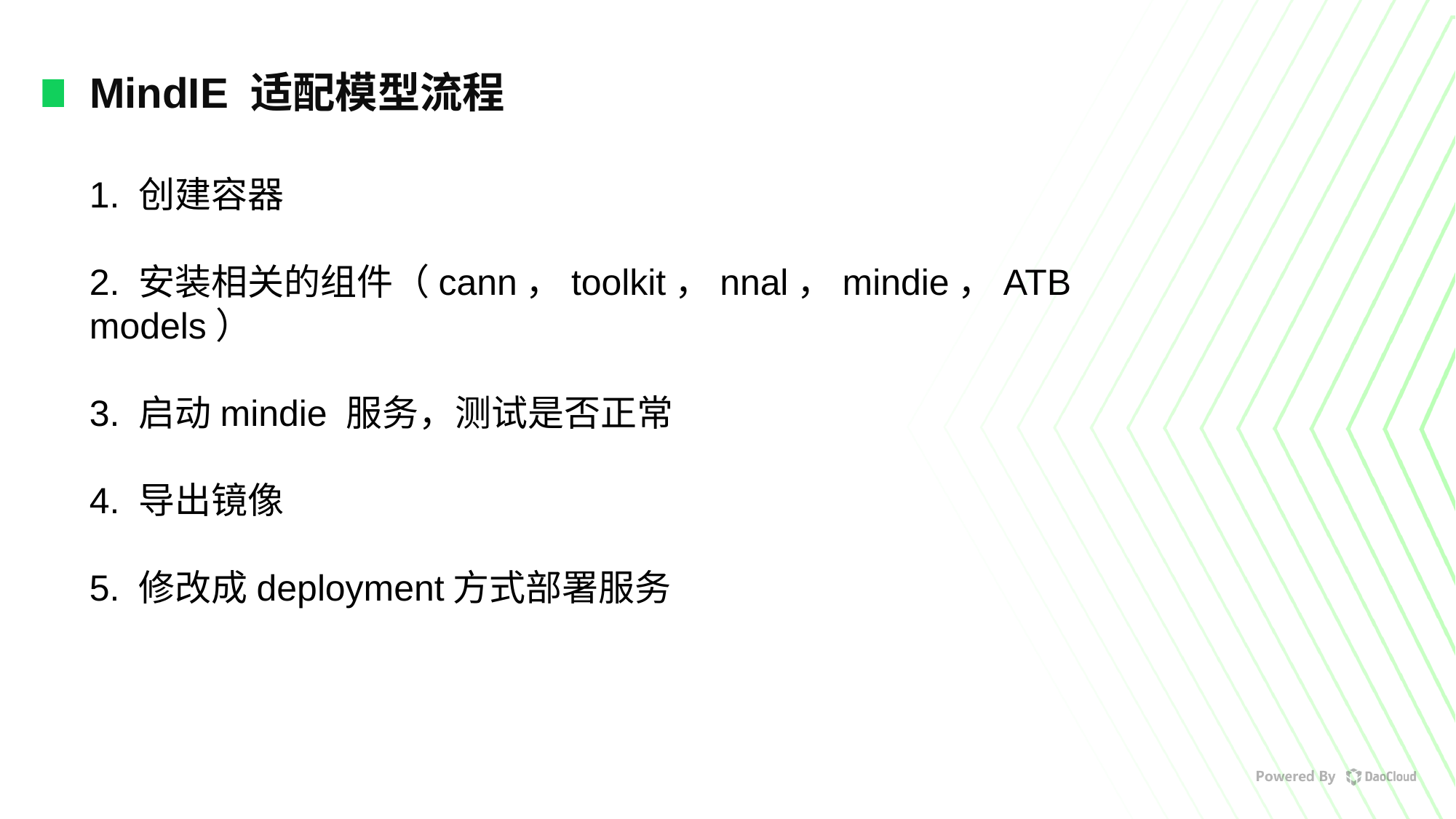

# MindIE 适配模型流程
1. 创建容器

2. 安装相关的组件（cann，toolkit，nnal，mindie，ATB models）

3. 启动mindie 服务，测试是否正常

4. 导出镜像

5. 修改成deployment方式部署服务